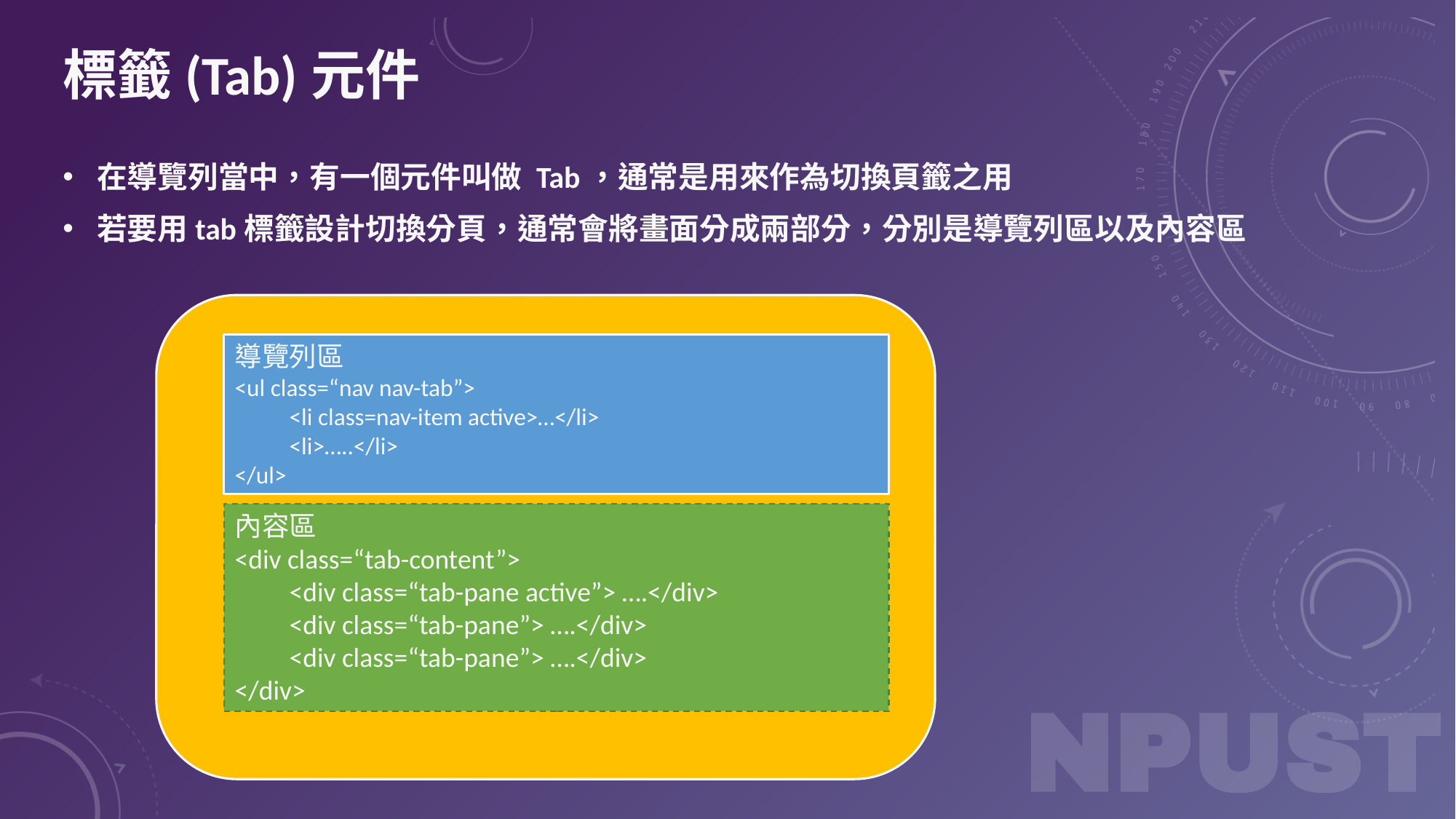

# 標籤(Tab)元件
在導覽列當中，有一個元件叫做 Tab，通常是用來作為切換頁籤之用
若要用tab標籤設計切換分頁，通常會將畫面分成兩部分，分別是導覽列區以及內容區

導覽列區
<ul class=“nav nav-tab”>
<li class=nav-item active>…</li>
<li>…..</li>
</ul>
內容區
<div class=“tab-content”>
<div class=“tab-pane active”> ….</div>
<div class=“tab-pane”> ….</div>
<div class=“tab-pane”> ….</div>
</div>